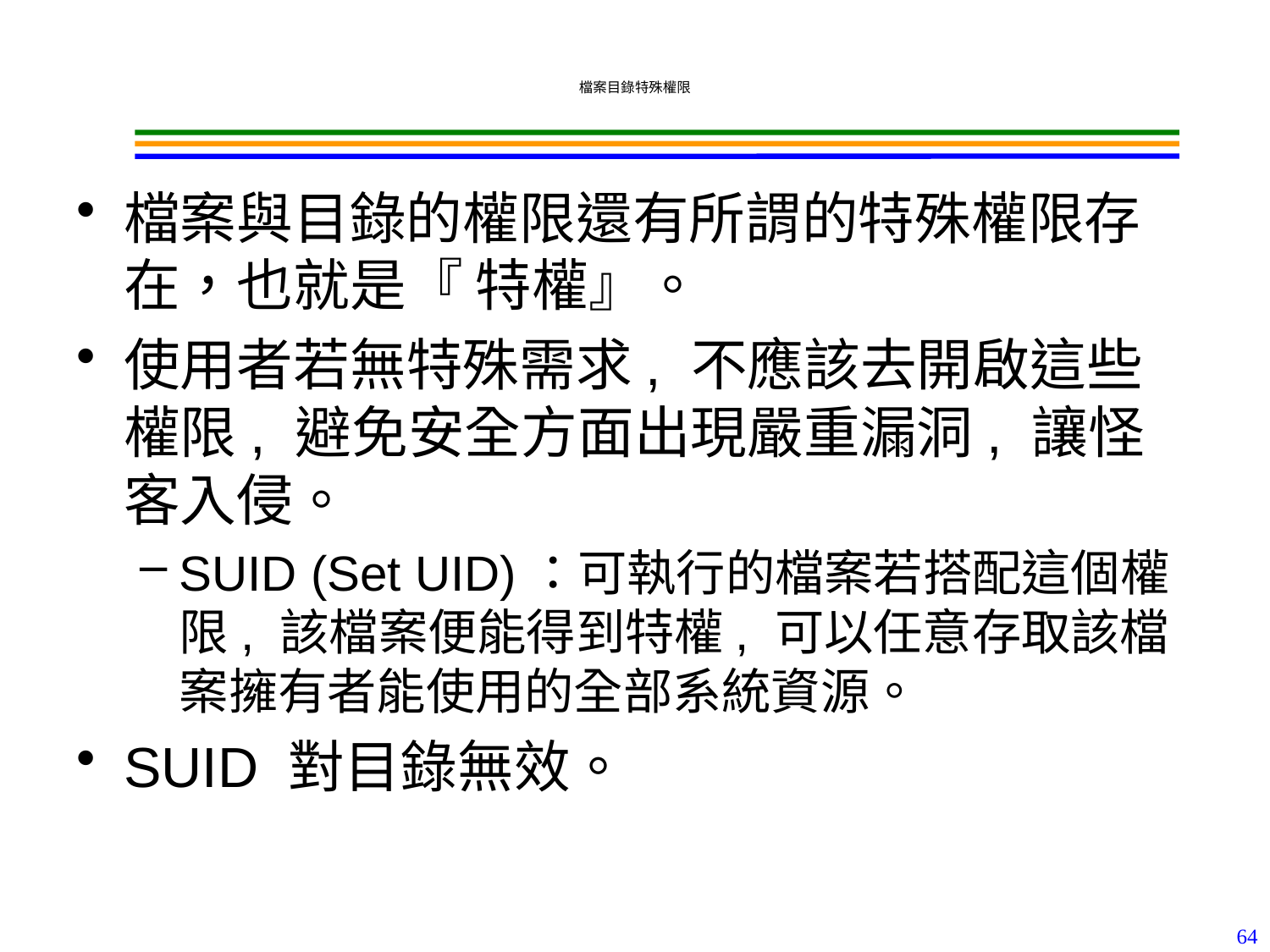

# 檔案目錄特殊權限
檔案與目錄的權限還有所謂的特殊權限存在，也就是『 特權』。
使用者若無特殊需求, 不應該去開啟這些權限, 避免安全方面出現嚴重漏洞, 讓怪客入侵。
SUID (Set UID)：可執行的檔案若搭配這個權限, 該檔案便能得到特權, 可以任意存取該檔案擁有者能使用的全部系統資源。
SUID 對目錄無效。

64